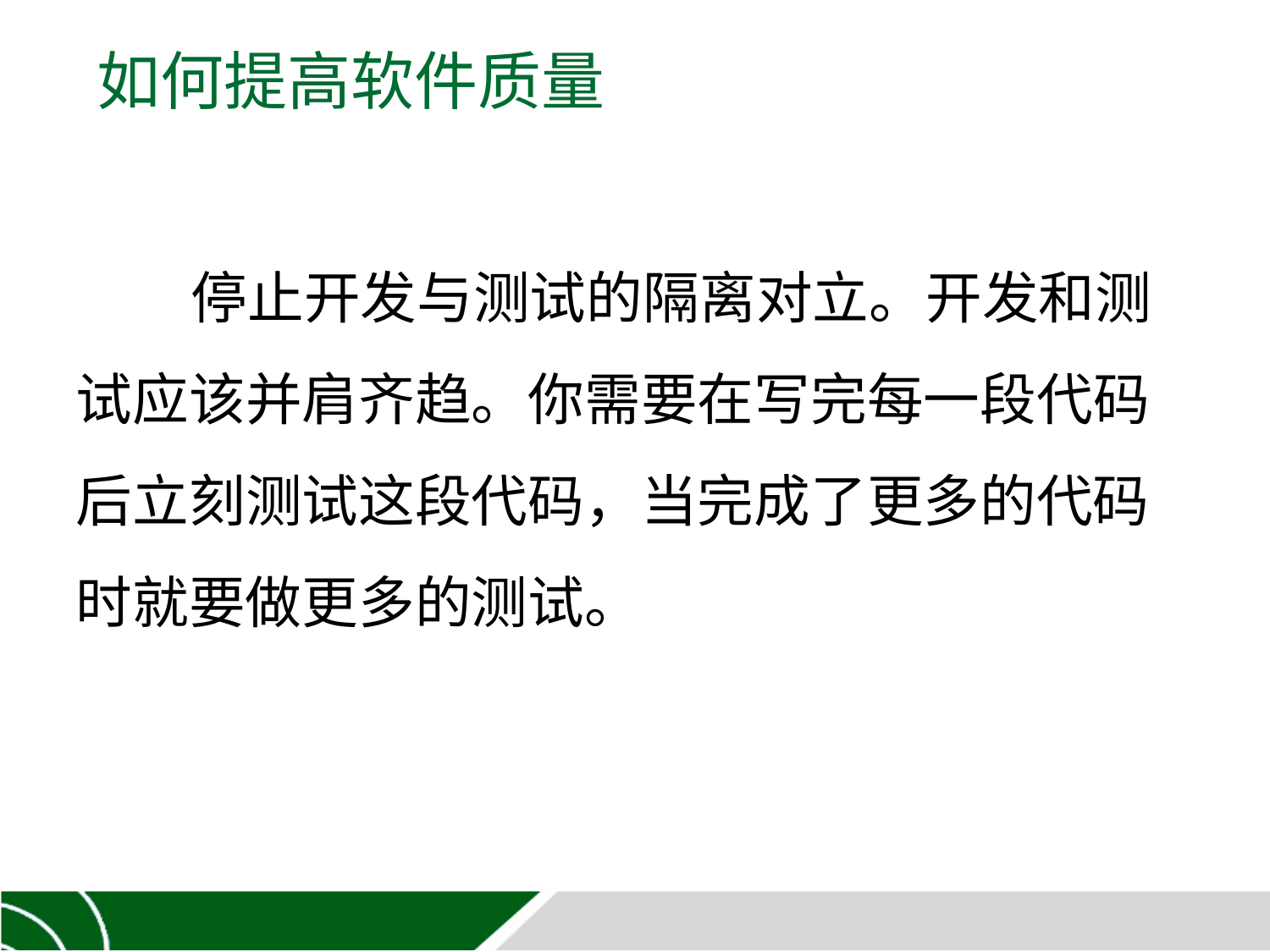

# 如何提高软件质量
        停止开发与测试的隔离对立。开发和测试应该并肩齐趋。你需要在写完每一段代码后立刻测试这段代码，当完成了更多的代码时就要做更多的测试。